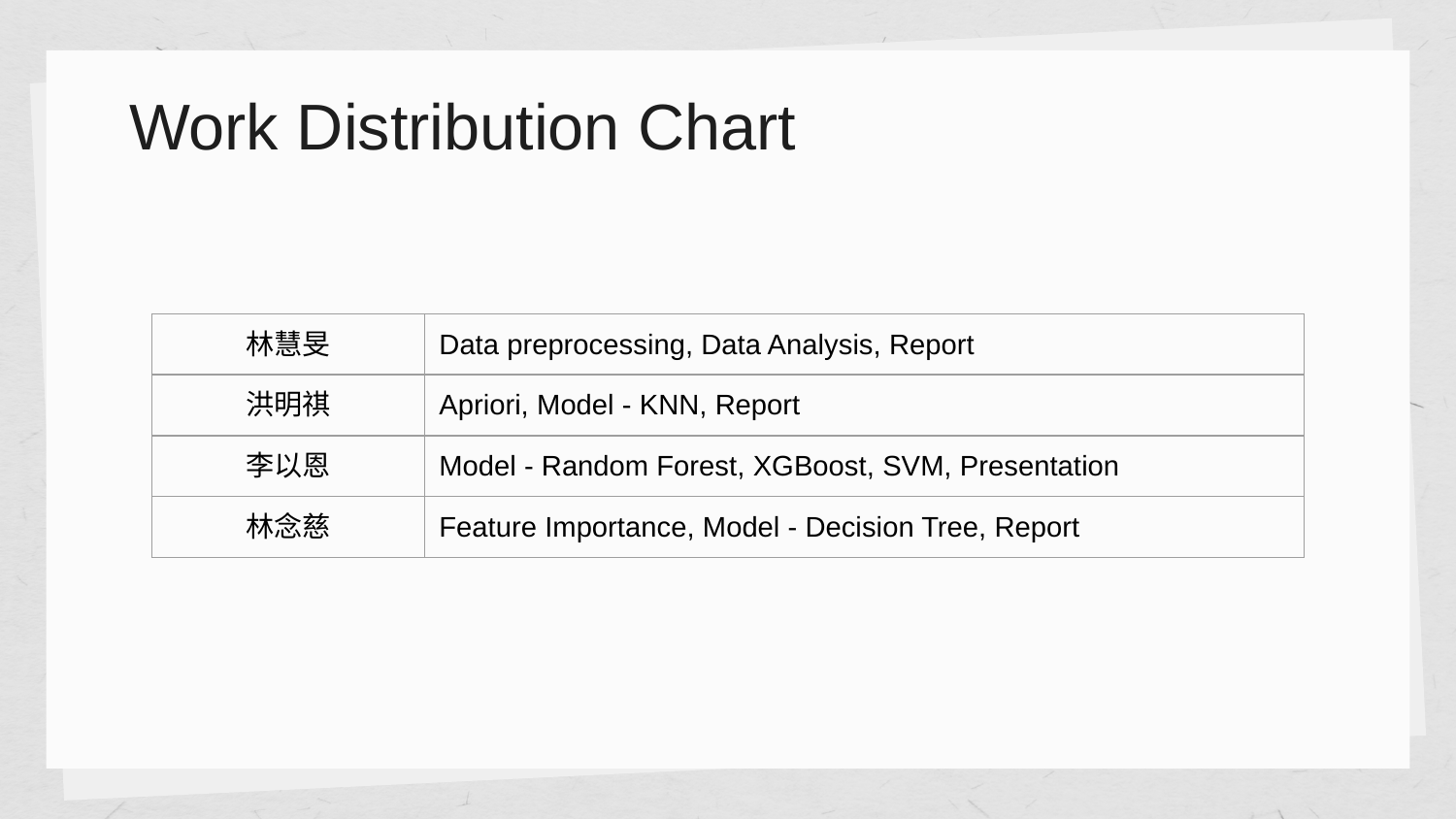

# Work Distribution Chart
| 林慧旻 | Data preprocessing, Data Analysis, Report |
| --- | --- |
| 洪明祺 | Apriori, Model - KNN, Report |
| 李以恩 | Model - Random Forest, XGBoost, SVM, Presentation |
| 林念慈 | Feature Importance, Model - Decision Tree, Report |